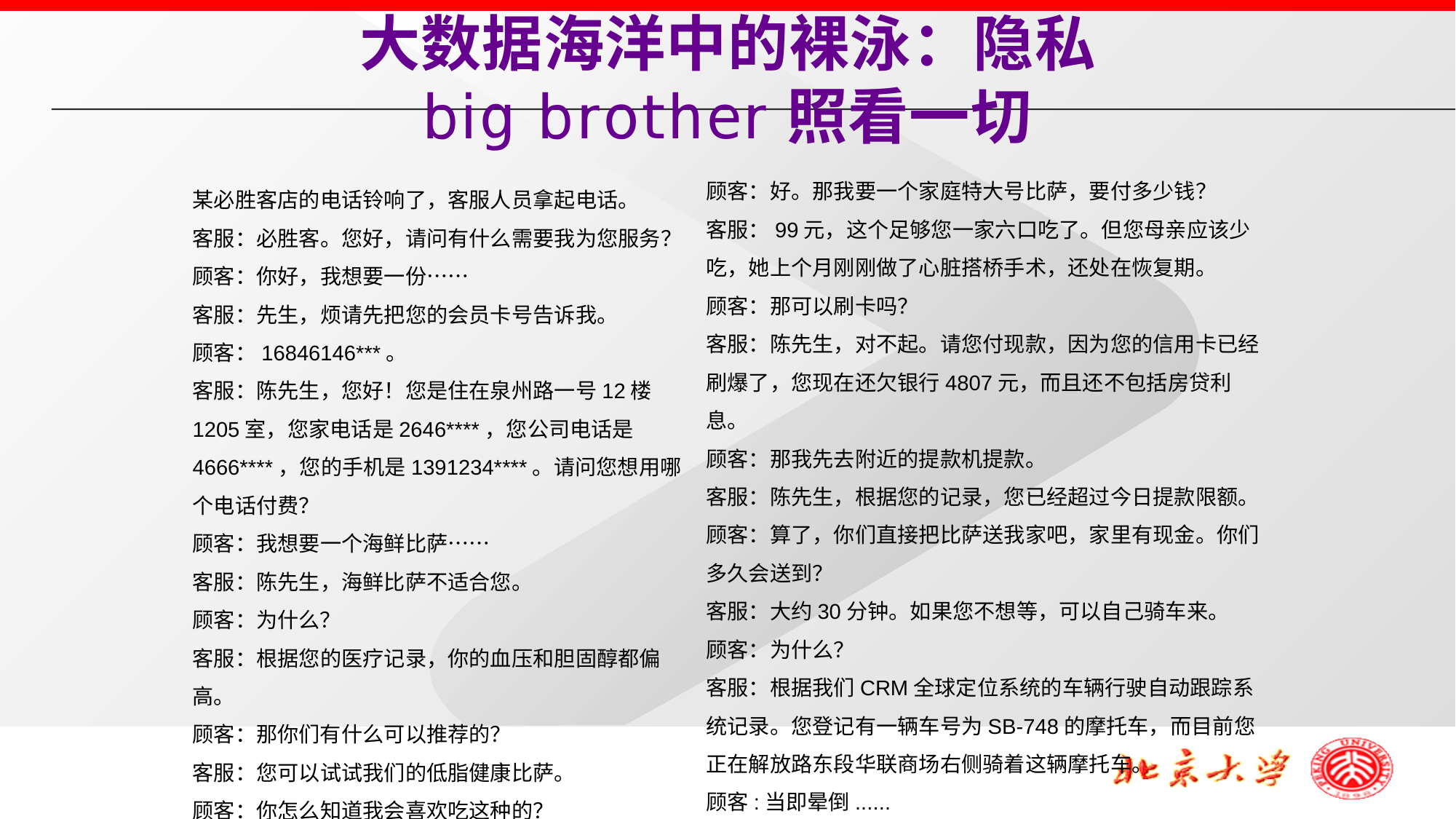

大数据海洋中的裸泳：隐私
big brother照看一切
顾客：好。那我要一个家庭特大号比萨，要付多少钱？
客服：99元，这个足够您一家六口吃了。但您母亲应该少吃，她上个月刚刚做了心脏搭桥手术，还处在恢复期。
顾客：那可以刷卡吗？
客服：陈先生，对不起。请您付现款，因为您的信用卡已经刷爆了，您现在还欠银行4807元，而且还不包括房贷利息。
顾客：那我先去附近的提款机提款。
客服：陈先生，根据您的记录，您已经超过今日提款限额。
顾客：算了，你们直接把比萨送我家吧，家里有现金。你们多久会送到？
客服：大约30分钟。如果您不想等，可以自己骑车来。
顾客：为什么？
客服：根据我们CRM全球定位系统的车辆行驶自动跟踪系统记录。您登记有一辆车号为SB-748的摩托车，而目前您正在解放路东段华联商场右侧骑着这辆摩托车。
顾客:当即晕倒......
某必胜客店的电话铃响了，客服人员拿起电话。
客服：必胜客。您好，请问有什么需要我为您服务？
顾客：你好，我想要一份……
客服：先生，烦请先把您的会员卡号告诉我。
顾客：16846146***。
客服：陈先生，您好！您是住在泉州路一号12楼1205室，您家电话是2646****，您公司电话是4666****，您的手机是1391234****。请问您想用哪个电话付费？
顾客：我想要一个海鲜比萨……
客服：陈先生，海鲜比萨不适合您。
顾客：为什么？
客服：根据您的医疗记录，你的血压和胆固醇都偏高。
顾客：那你们有什么可以推荐的？
客服：您可以试试我们的低脂健康比萨。
顾客：你怎么知道我会喜欢吃这种的？
客服：您上周一在图书馆借了一本《低脂健康食谱》。